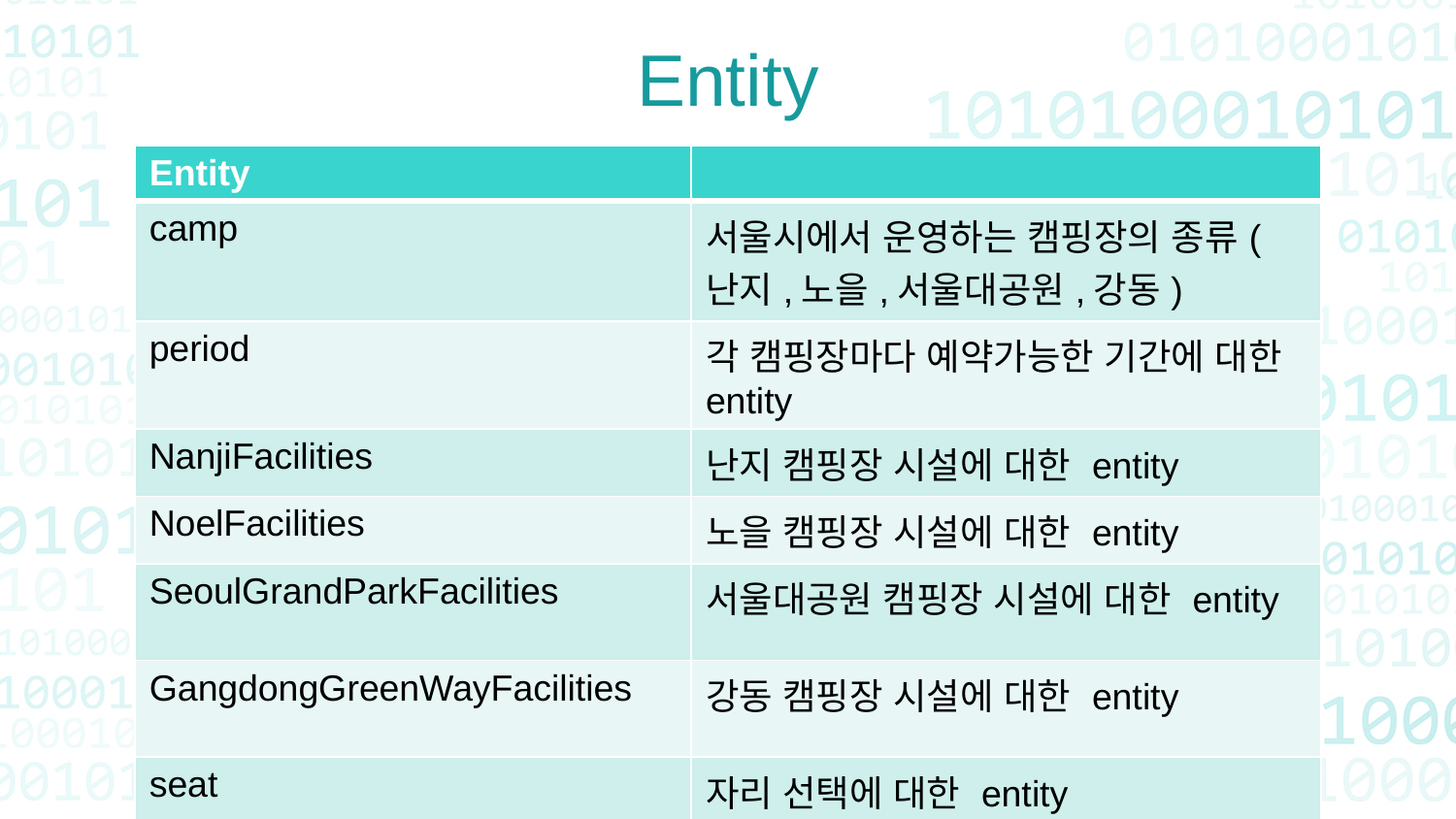

Entity
| Entity |  |
| --- | --- |
| camp | 서울시에서 운영하는 캠핑장의 종류(난지,노을,서울대공원,강동) |
| period | 각 캠핑장마다 예약가능한 기간에 대한 entity |
| NanjiFacilities | 난지 캠핑장 시설에 대한 entity |
| NoelFacilities | 노을 캠핑장 시설에 대한 entity |
| SeoulGrandParkFacilities | 서울대공원 캠핑장 시설에 대한 entity |
| GangdongGreenWayFacilities | 강동 캠핑장 시설에 대한 entity |
| seat | 자리 선택에 대한 entity |